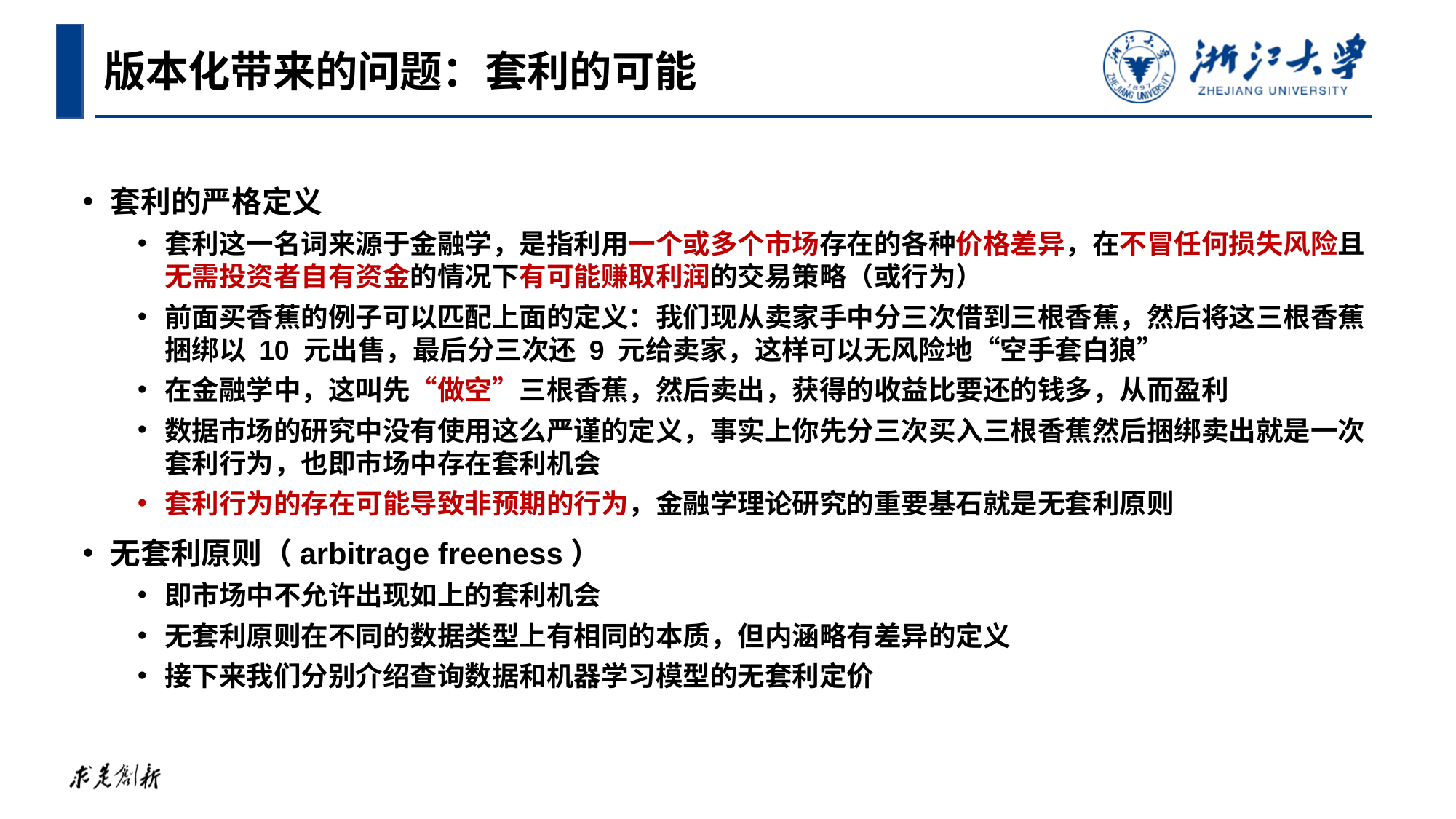

版本化带来的问题：套利的可能
套利的严格定义
套利这一名词来源于金融学，是指利用一个或多个市场存在的各种价格差异，在不冒任何损失风险且无需投资者自有资金的情况下有可能赚取利润的交易策略（或行为）
前面买香蕉的例子可以匹配上面的定义：我们现从卖家手中分三次借到三根香蕉，然后将这三根香蕉捆绑以 10 元出售，最后分三次还 9 元给卖家，这样可以无风险地“空手套白狼”
在金融学中，这叫先“做空”三根香蕉，然后卖出，获得的收益比要还的钱多，从而盈利
数据市场的研究中没有使用这么严谨的定义，事实上你先分三次买入三根香蕉然后捆绑卖出就是一次套利行为，也即市场中存在套利机会
套利行为的存在可能导致非预期的行为，金融学理论研究的重要基石就是无套利原则
无套利原则（arbitrage freeness）
即市场中不允许出现如上的套利机会
无套利原则在不同的数据类型上有相同的本质，但内涵略有差异的定义
接下来我们分别介绍查询数据和机器学习模型的无套利定价
18